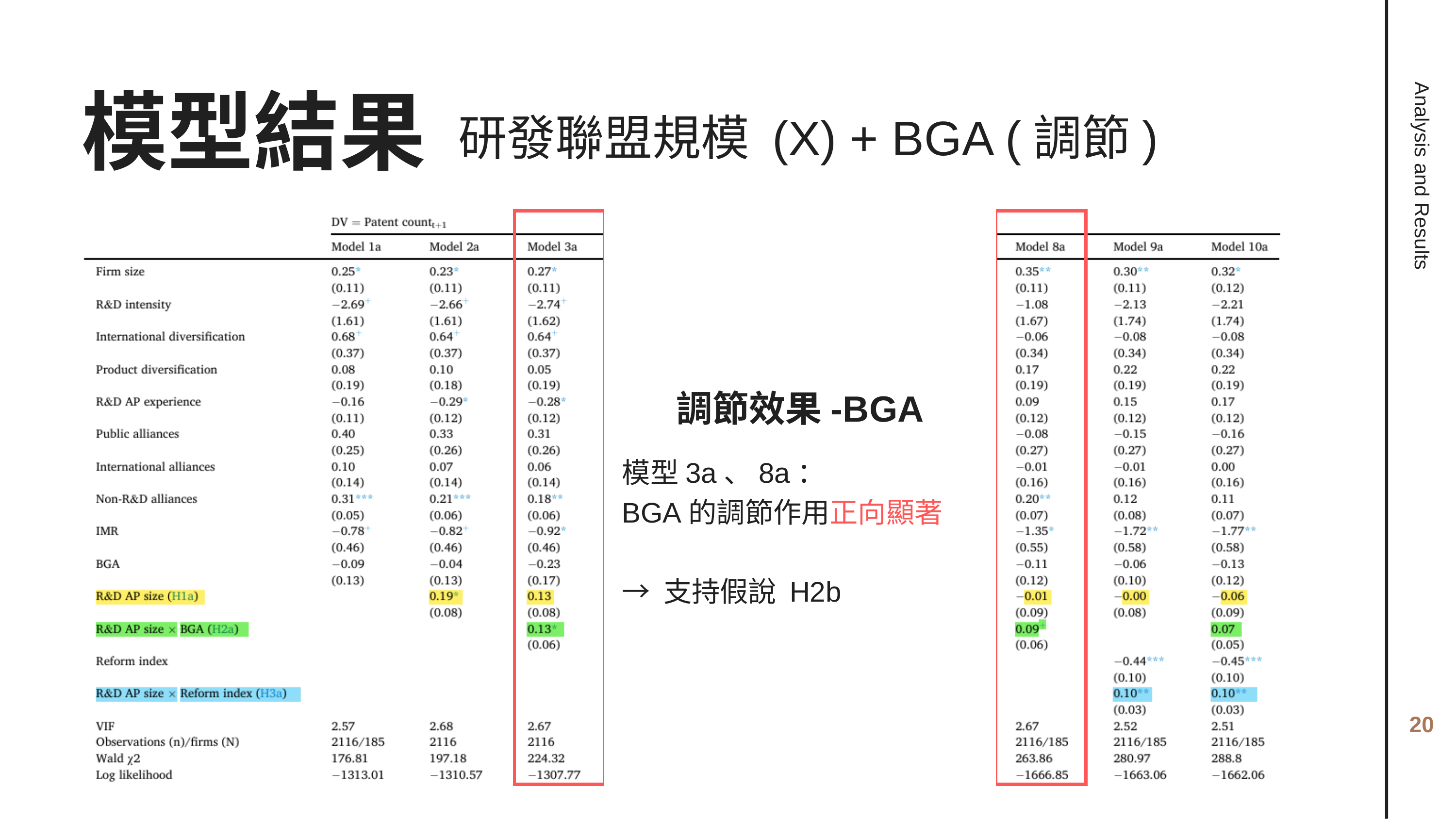

模型結果
研發聯盟規模 (X) + BGA (調節)

Analysis and Results
調節效果-BGA

模型3a、8a：
BGA的調節作用正向顯著

→ 支持假說 H2b
20